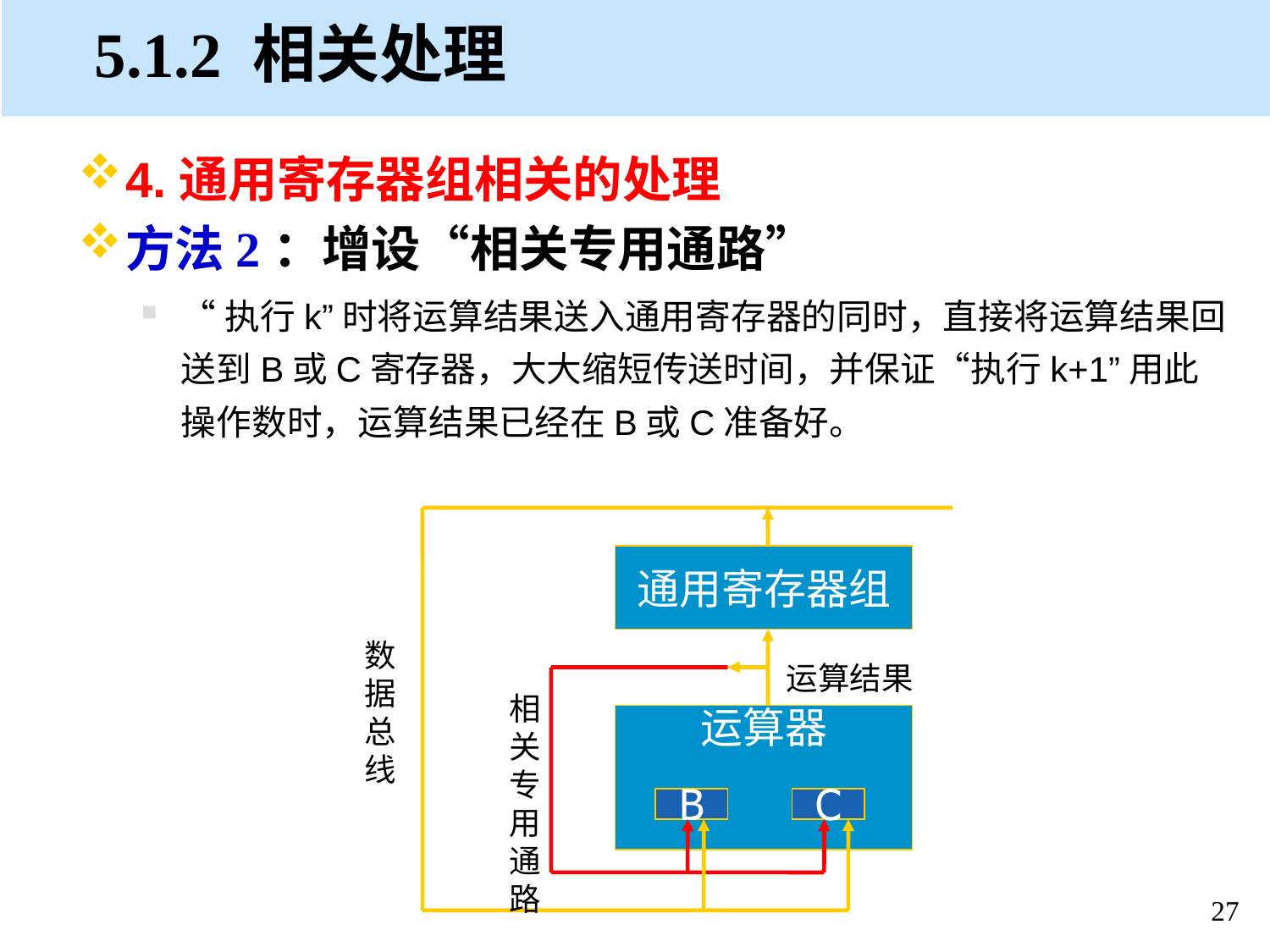

# 5.1.2 相关处理
4.通用寄存器组相关的处理
方法2：增设“相关专用通路”
“执行k”时将运算结果送入通用寄存器的同时，直接将运算结果回送到B或C寄存器，大大缩短传送时间，并保证“执行k+1”用此操作数时，运算结果已经在B或C准备好。

通用寄存器组
数
据
总
线

运算结果

相
关
专
用
通
路
运算器

B
C